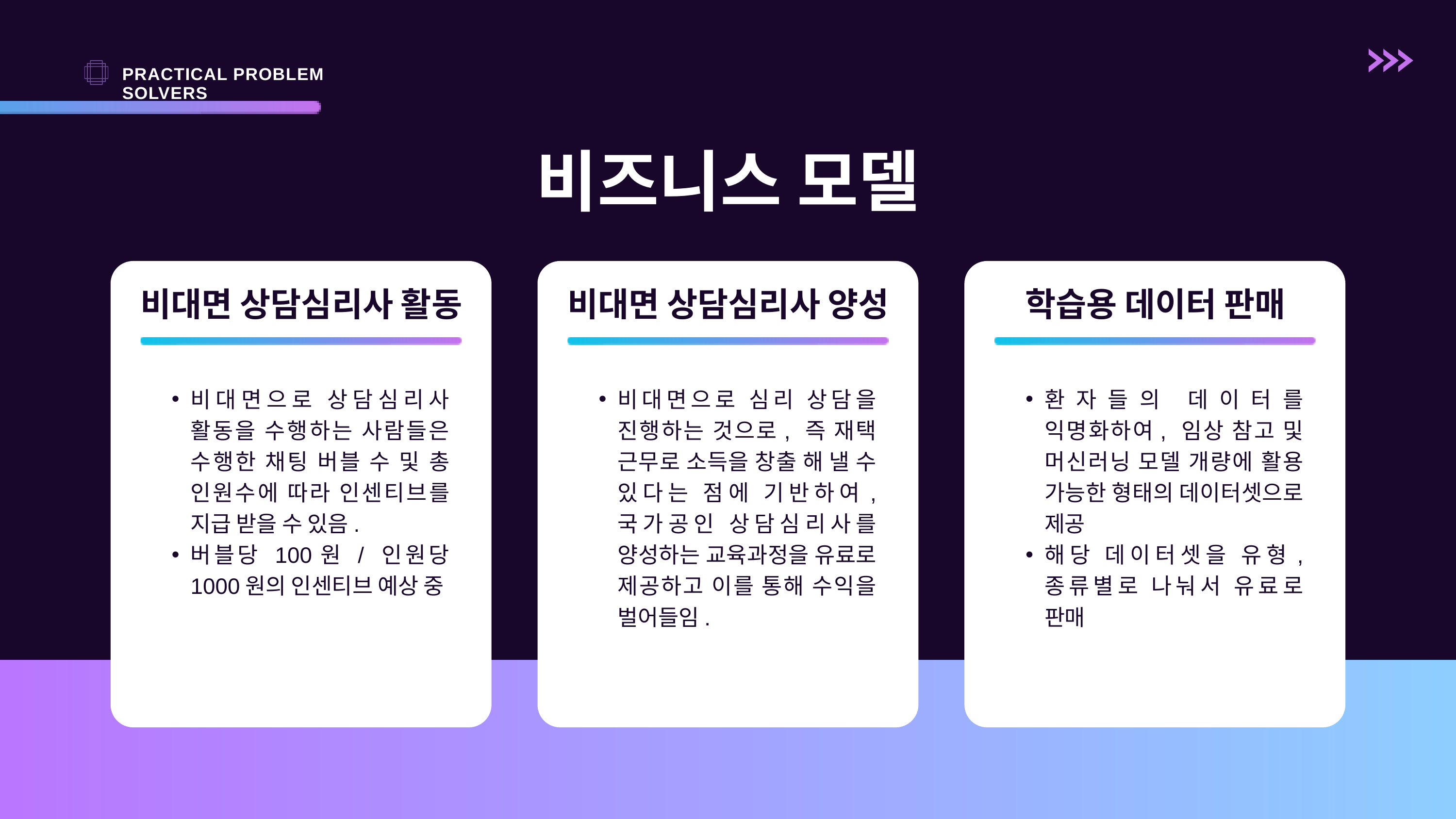

PRACTICAL PROBLEM SOLVERS

비즈니스 모델

비대면 상담심리사 활동
비대면 상담심리사 양성
학습용 데이터 판매

비대면으로 상담심리사 활동을 수행하는 사람들은 수행한 채팅 버블 수 및 총 인원수에 따라 인센티브를 지급 받을 수 있음.
버블당 100원 / 인원당 1000원의 인센티브 예상 중
비대면으로 심리 상담을 진행하는 것으로, 즉 재택 근무로 소득을 창출 해 낼 수 있다는 점에 기반하여, 국가공인 상담심리사를 양성하는 교육과정을 유료로 제공하고 이를 통해 수익을 벌어들임.
환자들의 데이터를 익명화하여, 임상 참고 및 머신러닝 모델 개량에 활용 가능한 형태의 데이터셋으로 제공
해당 데이터셋을 유형, 종류별로 나눠서 유료로 판매